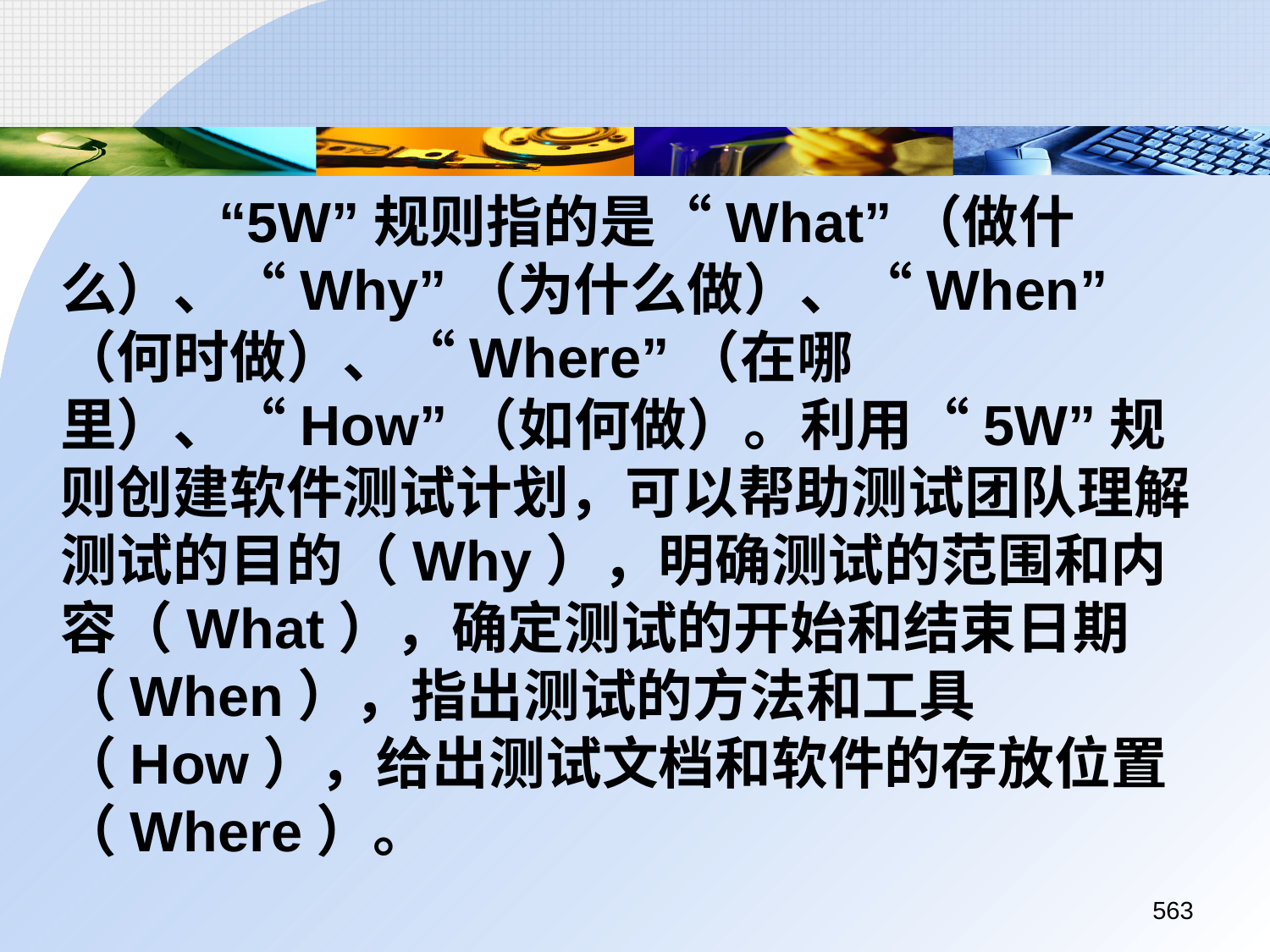

“5W”规则指的是“What”（做什么）、“Why”（为什么做）、“When”（何时做）、“Where”（在哪里）、“How”（如何做）。利用“5W”规则创建软件测试计划，可以帮助测试团队理解测试的目的（Why），明确测试的范围和内容（What），确定测试的开始和结束日期（When），指出测试的方法和工具（How），给出测试文档和软件的存放位置（Where）。

563